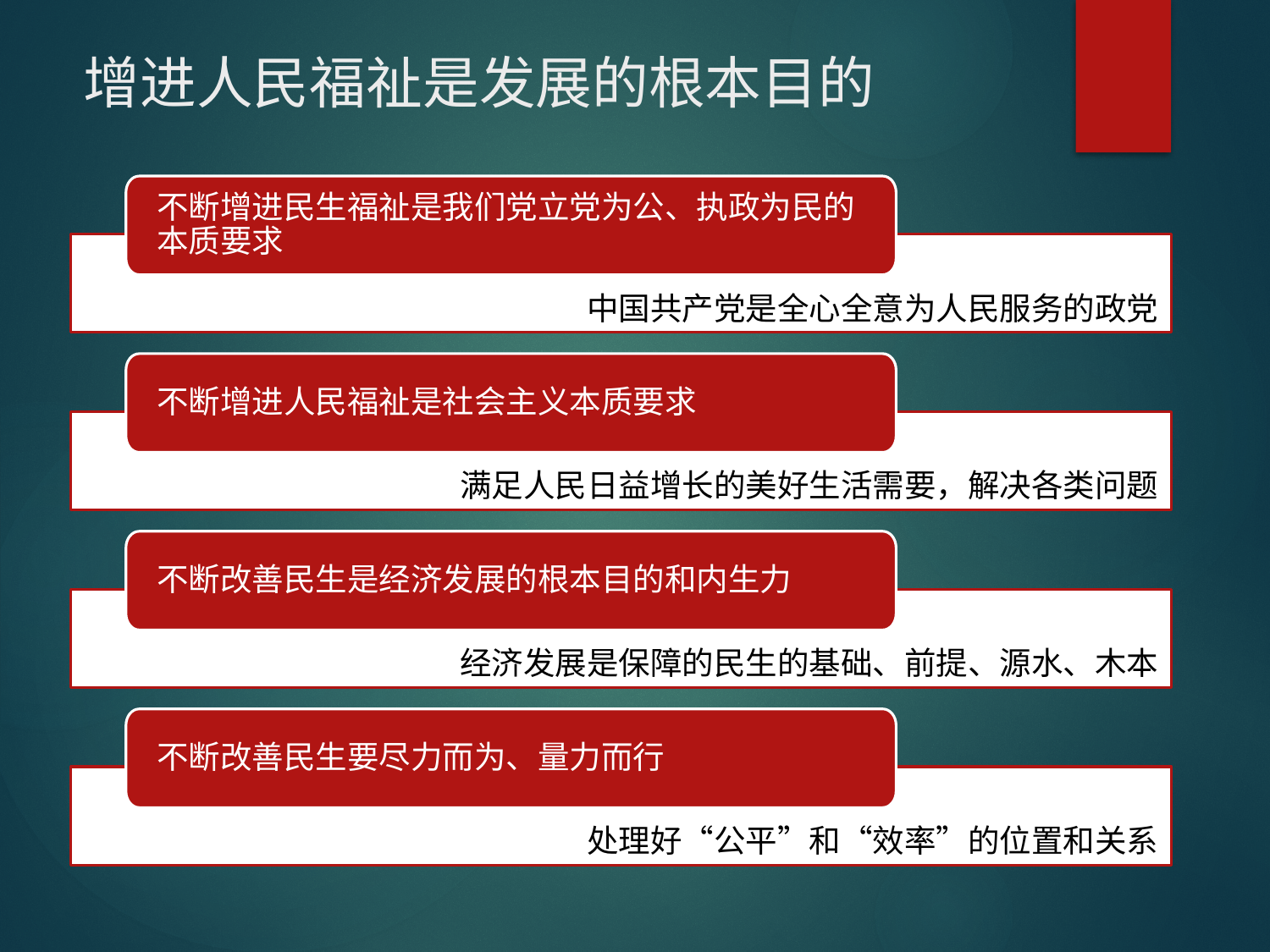

# 增进人民福祉是发展的根本目的
不断增进民生福祉是我们党立党为公、执政为民的本质要求
中国共产党是全心全意为人民服务的政党
不断增进人民福祉是社会主义本质要求
满足人民日益增长的美好生活需要，解决各类问题
不断改善民生是经济发展的根本目的和内生力
经济发展是保障的民生的基础、前提、源水、木本
不断改善民生要尽力而为、量力而行
处理好“公平”和“效率”的位置和关系